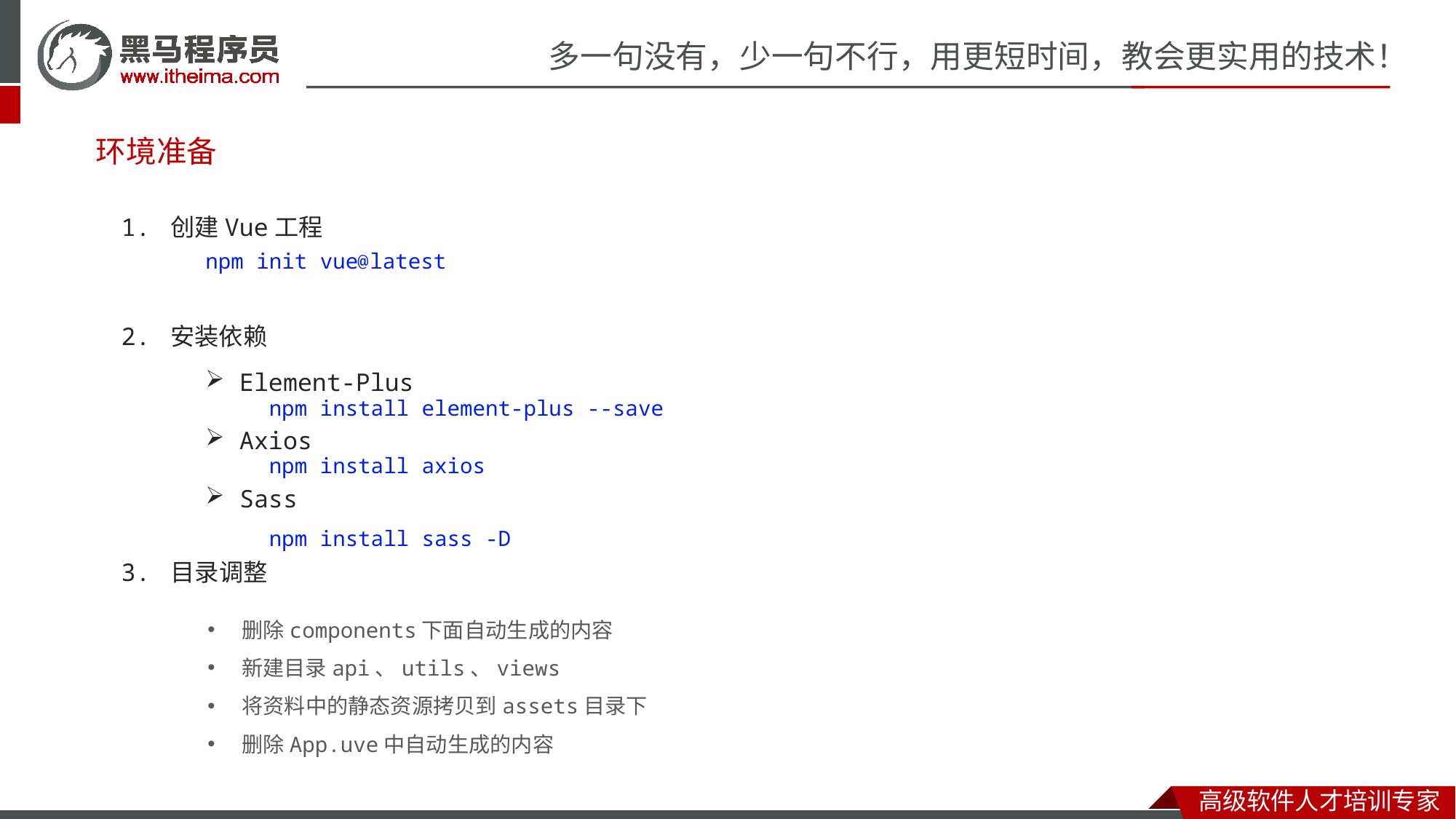

# 环境准备
1. 创建Vue工程
npm init vue@latest
2. 安装依赖
Element-Plus

Axios

Sass

npm install element-plus --save
npm install axios
npm install sass -D
3. 目录调整
删除components下面自动生成的内容
新建目录api、utils、views
将资料中的静态资源拷贝到assets目录下
删除App.uve中自动生成的内容